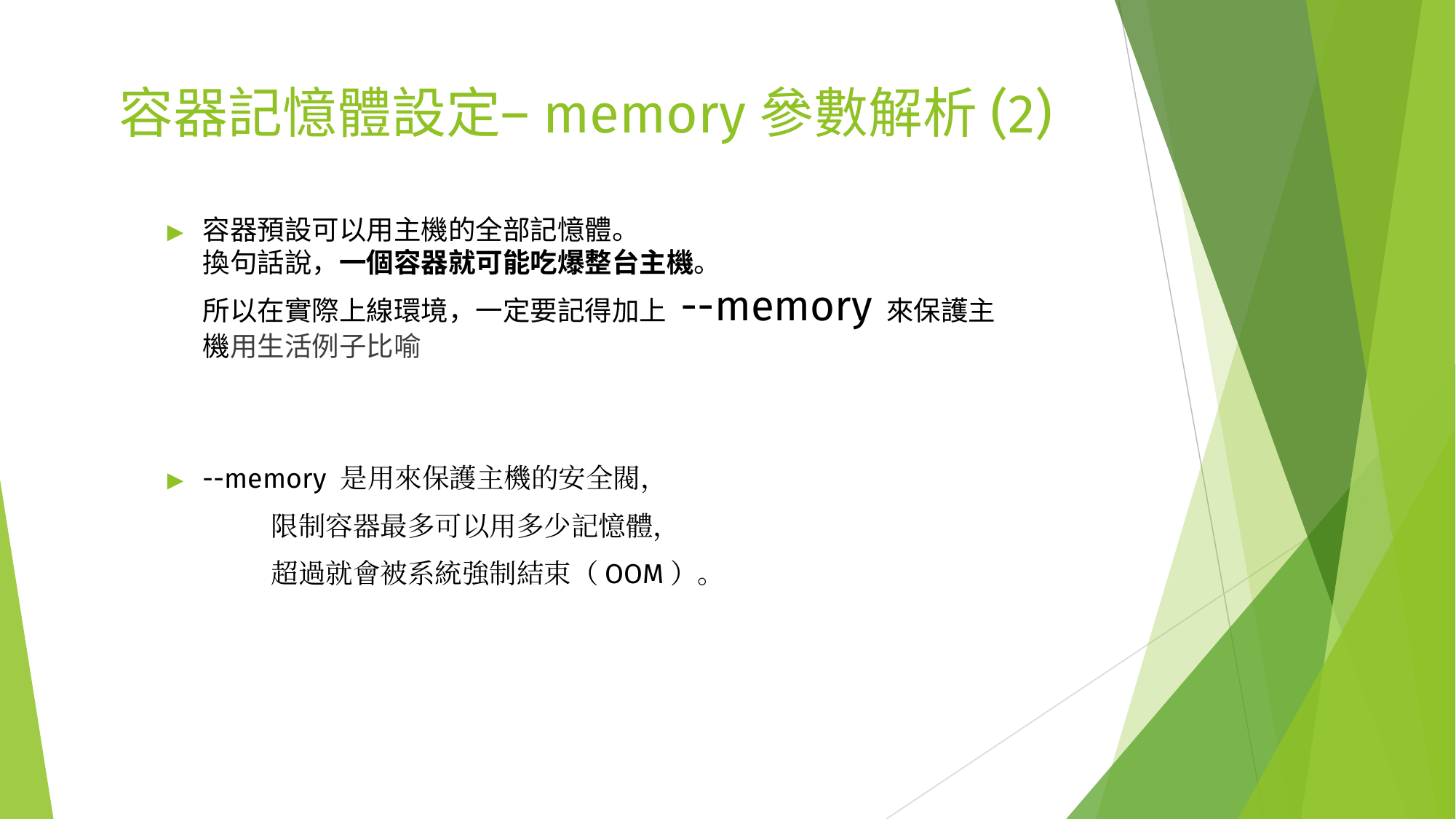

# 容器記憶體設定–memory參數解析(2)
容器預設可以用主機的全部記憶體。
換句話說，一個容器就可能吃爆整台主機。
所以在實際上線環境，一定要記得加上 --memory 來保護主機用生活例子比喻

--memory 是用來保護主機的安全閥，
	限制容器最多可以用多少記憶體，
	超過就會被系統強制結束（OOM）。